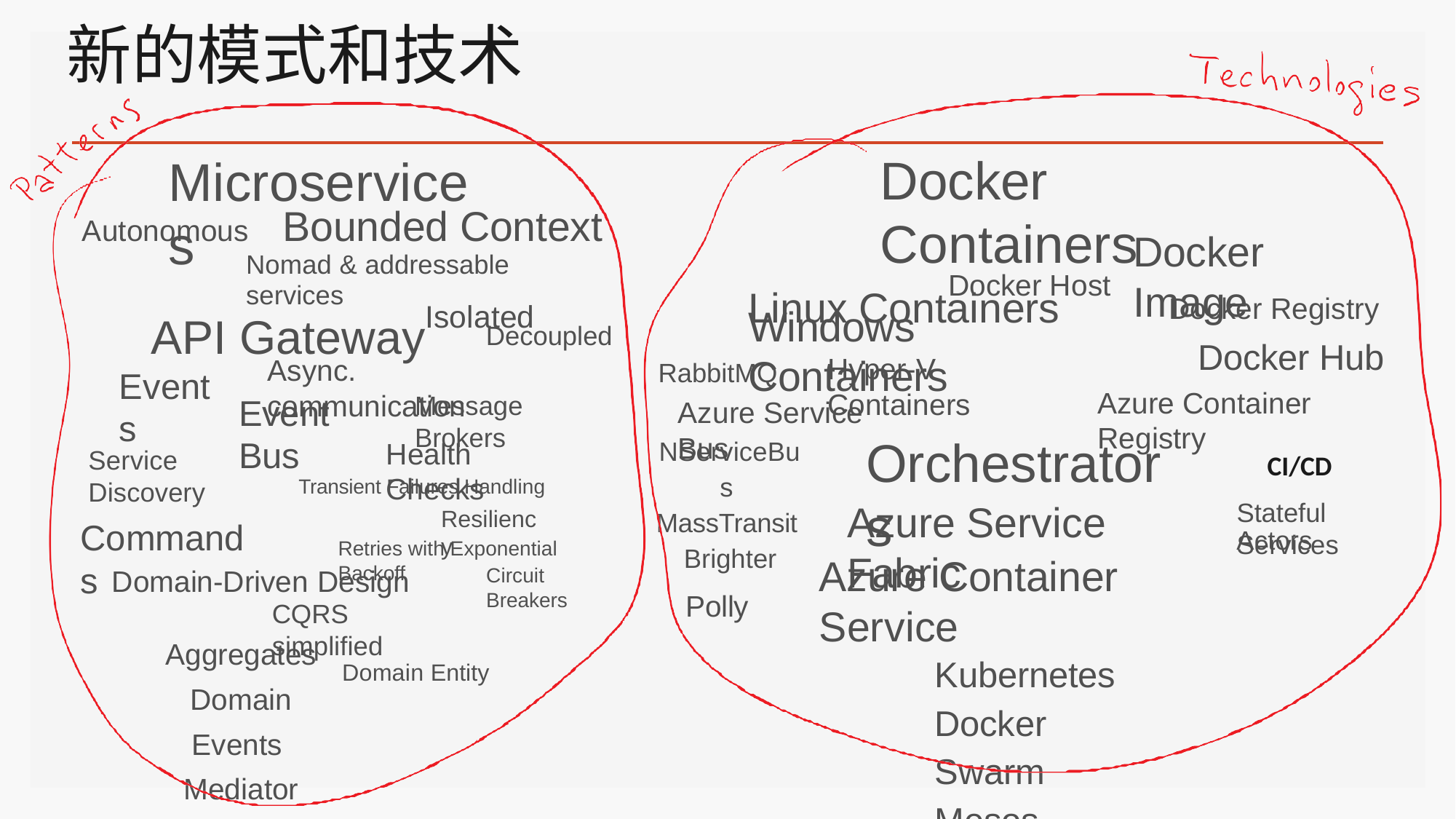

# 新的模式和技术

Docker Containers
Linux Containers

Microservices
Autonomous	Bounded Context
Nomad & addressable services
Docker Image
Docker Host
Docker Registry
Docker Hub
API GatewayIsolated
Windows	Containers
Decoupled
Hyper-V Containers
Async. communication
RabbitMQ
Events
Azure Container Registry
Message Brokers
Event Bus
Azure Service Bus
Orchestrators
NServiceBus  MassTransit  Brighter
Polly
Health Checks
Service Discovery
CI/CD
Transient Failures Handling
Resiliency
Stateful Services
Azure Service Fabric
Commands
Actors
Retries with Exponential Backoff
Azure Container Service
Kubernetes
Docker Swarm  Mesos DC/OS
Circuit Breakers
Domain-Driven Design
CQRS simplified
Aggregates  Domain Events  Mediator
Domain Entity